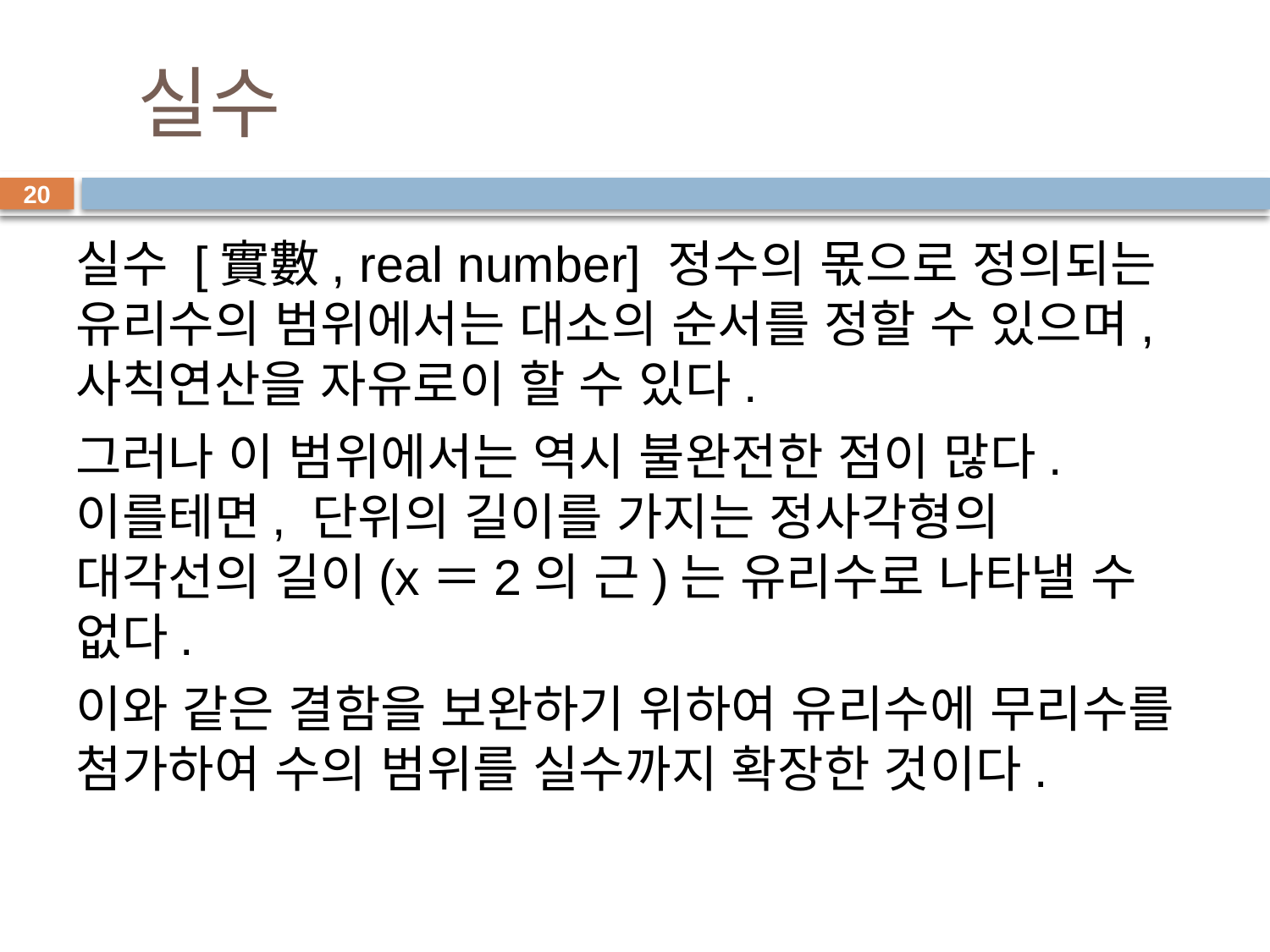

# 실수
20
실수 [實數, real number] 정수의 몫으로 정의되는 유리수의 범위에서는 대소의 순서를 정할 수 있으며, 사칙연산을 자유로이 할 수 있다.
그러나 이 범위에서는 역시 불완전한 점이 많다. 이를테면, 단위의 길이를 가지는 정사각형의 대각선의 길이(x＝2의 근)는 유리수로 나타낼 수 없다.
이와 같은 결함을 보완하기 위하여 유리수에 무리수를 첨가하여 수의 범위를 실수까지 확장한 것이다.